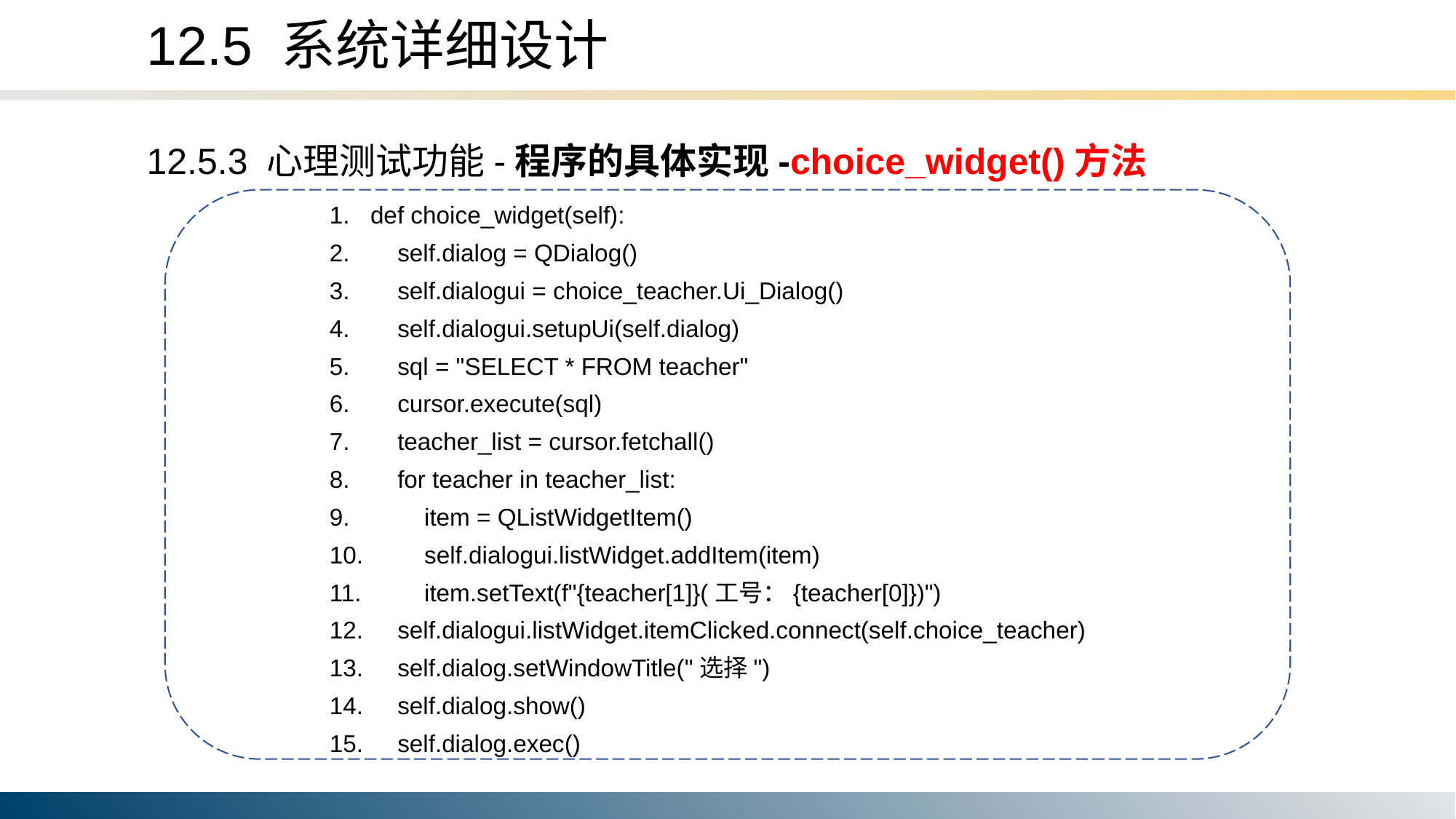

12.5 系统详细设计
12.5.3 心理测试功能-程序的具体实现-choice_widget()方法
def choice_widget(self):
    self.dialog = QDialog()
    self.dialogui = choice_teacher.Ui_Dialog()
    self.dialogui.setupUi(self.dialog)
    sql = "SELECT * FROM teacher"
    cursor.execute(sql)
    teacher_list = cursor.fetchall()
    for teacher in teacher_list:
        item = QListWidgetItem()
        self.dialogui.listWidget.addItem(item)
        item.setText(f"{teacher[1]}(工号：{teacher[0]})")
    self.dialogui.listWidget.itemClicked.connect(self.choice_teacher)
    self.dialog.setWindowTitle("选择")
    self.dialog.show()
    self.dialog.exec()